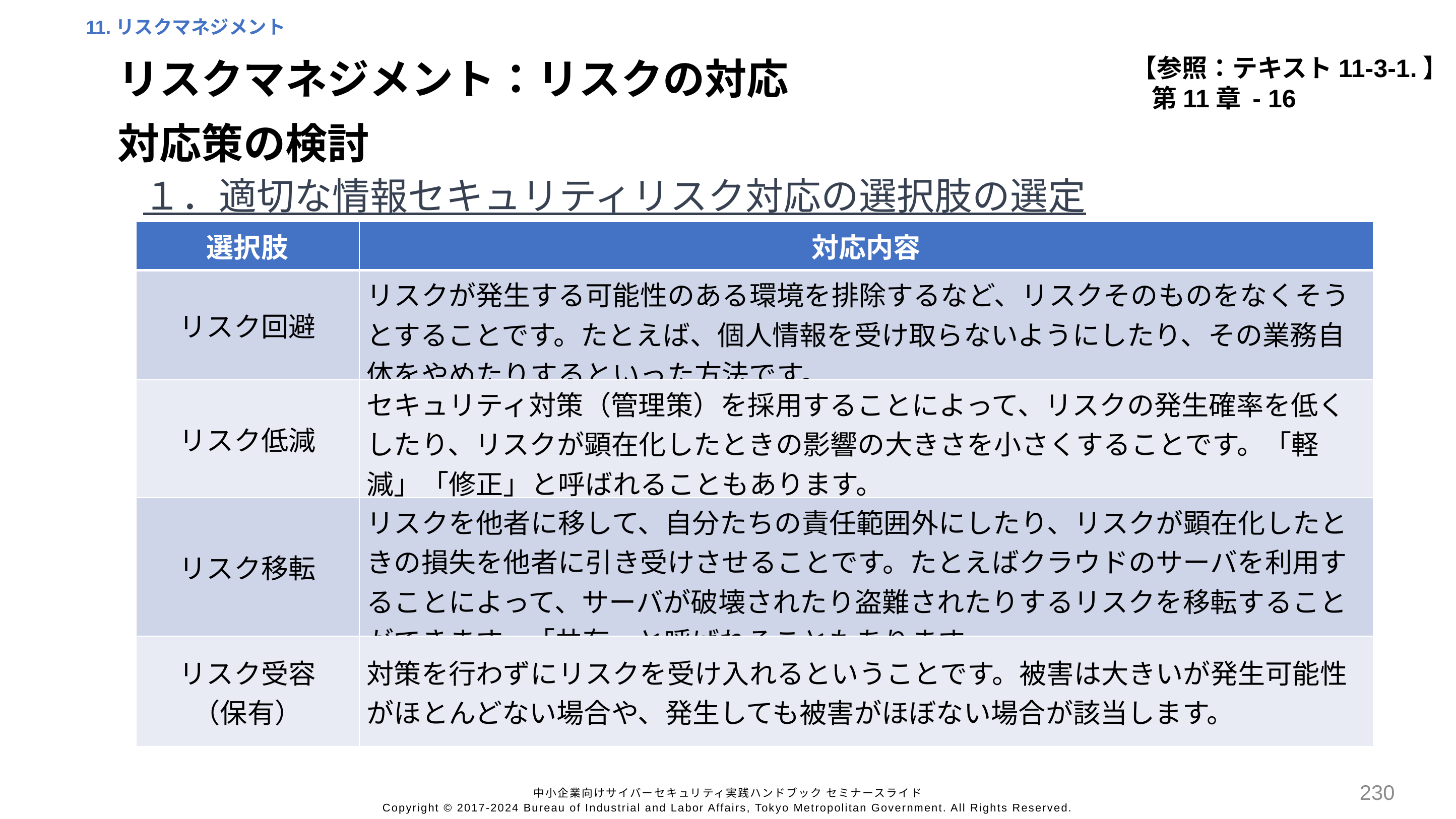

11.リスクマネジメント
【参照：テキスト11-3-1.】
第11章 - 16
リスクマネジメント：リスクの対応
対応策の検討
１．適切な情報セキュリティリスク対応の選択肢の選定
| 選択肢 | 対応内容 |
| --- | --- |
| リスク回避 | リスクが発生する可能性のある環境を排除するなど、リスクそのものをなくそうとすることです。たとえば、個人情報を受け取らないようにしたり、その業務自体をやめたりするといった方法です。 |
| リスク低減 | セキュリティ対策（管理策）を採用することによって、リスクの発生確率を低くしたり、リスクが顕在化したときの影響の大きさを小さくすることです。「軽減」「修正」と呼ばれることもあります。 |
| リスク移転 | リスクを他者に移して、自分たちの責任範囲外にしたり、リスクが顕在化したときの損失を他者に引き受けさせることです。たとえばクラウドのサーバを利用することによって、サーバが破壊されたり盗難されたりするリスクを移転することができます。「共有」と呼ばれることもあります。 |
| リスク受容 （保有） | 対策を行わずにリスクを受け入れるということです。被害は大きいが発生可能性がほとんどない場合や、発生しても被害がほぼない場合が該当します。 |
230